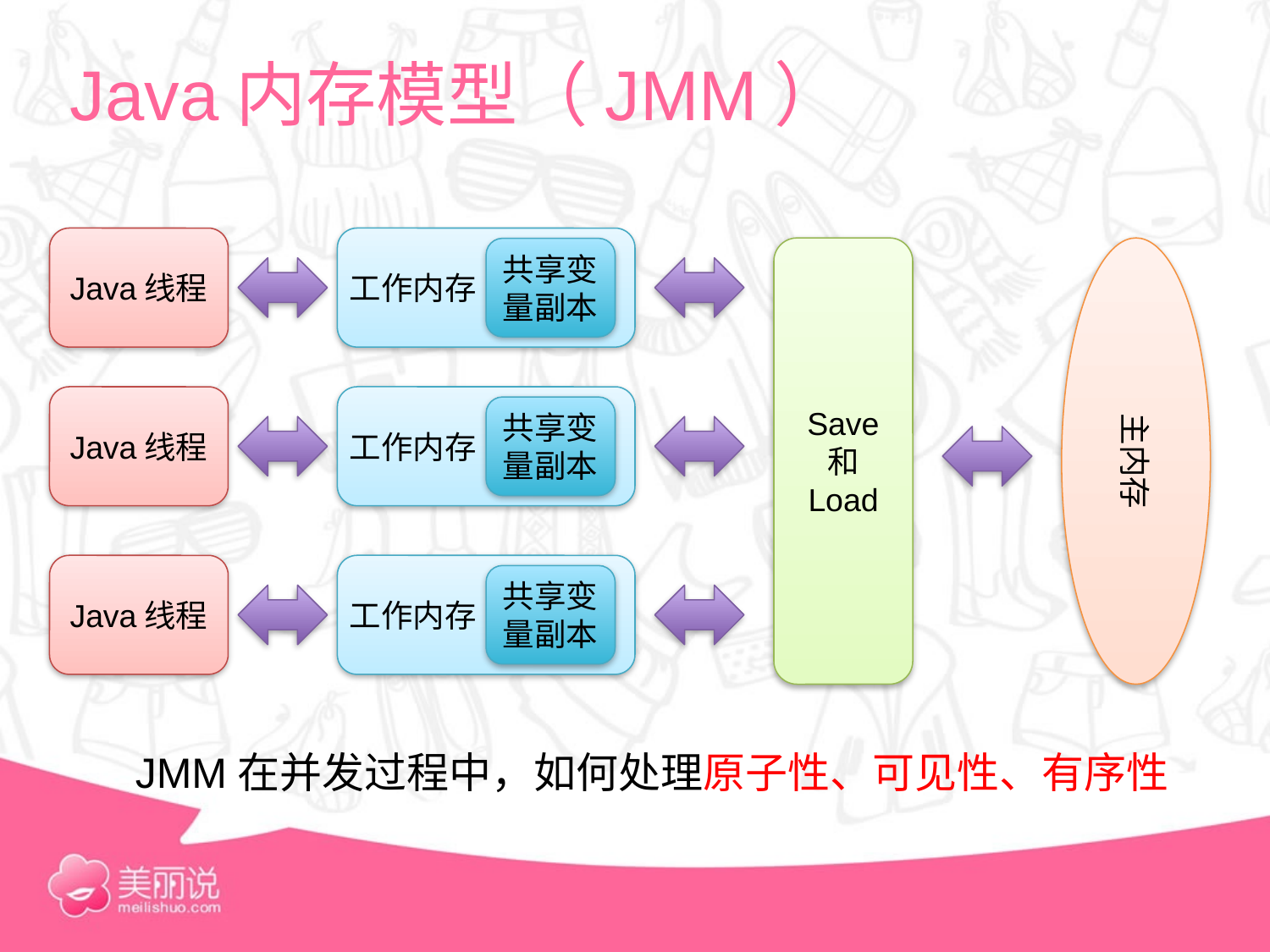

# Java内存模型（JMM）
Java线程
工作内存
共享变量副本
Save
和
Load
主内存

Java线程
工作内存
共享变量副本

Java线程
工作内存
共享变量副本

JMM在并发过程中，如何处理原子性、可见性、有序性